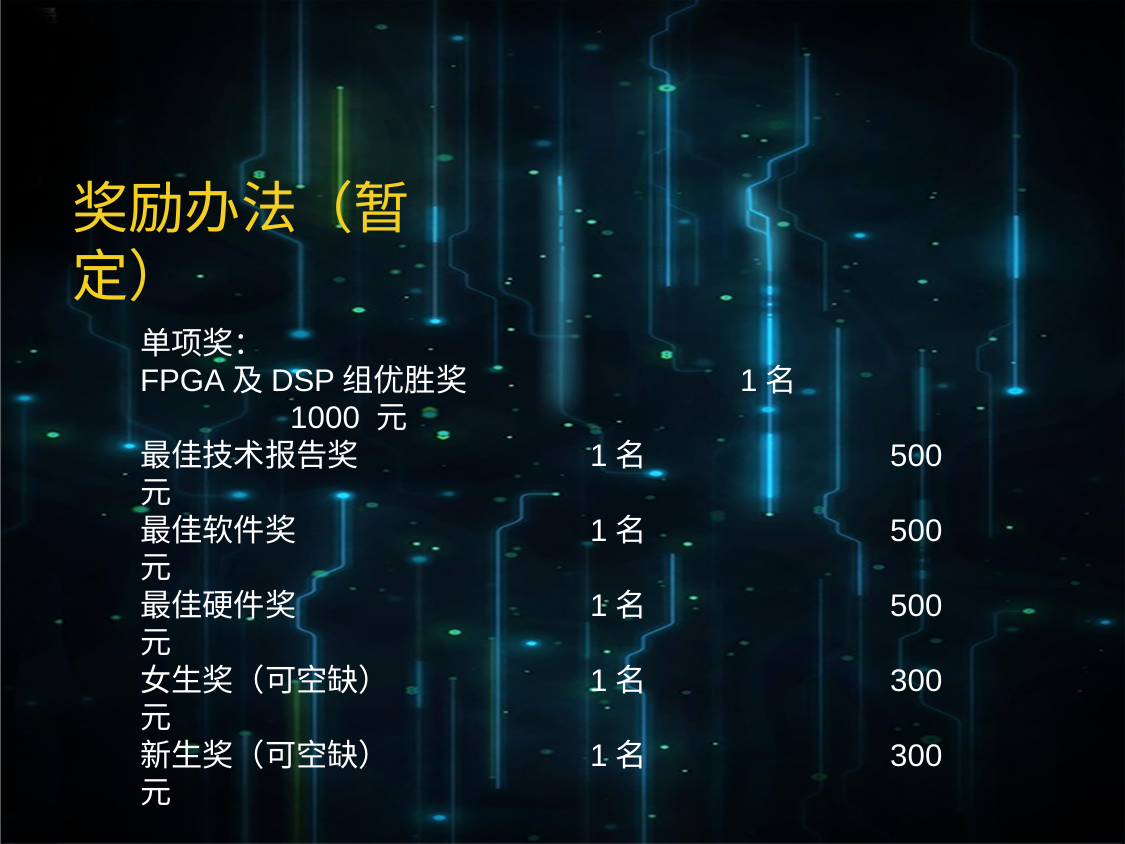

奖励办法（暂定）
单项奖：
FPGA及DSP组优胜奖		1名		1000 元
最佳技术报告奖		1名		500 元
最佳软件奖		1名		500 元
最佳硬件奖		1名		500 元
女生奖（可空缺）		1名		300 元
新生奖（可空缺）		1名		300 元